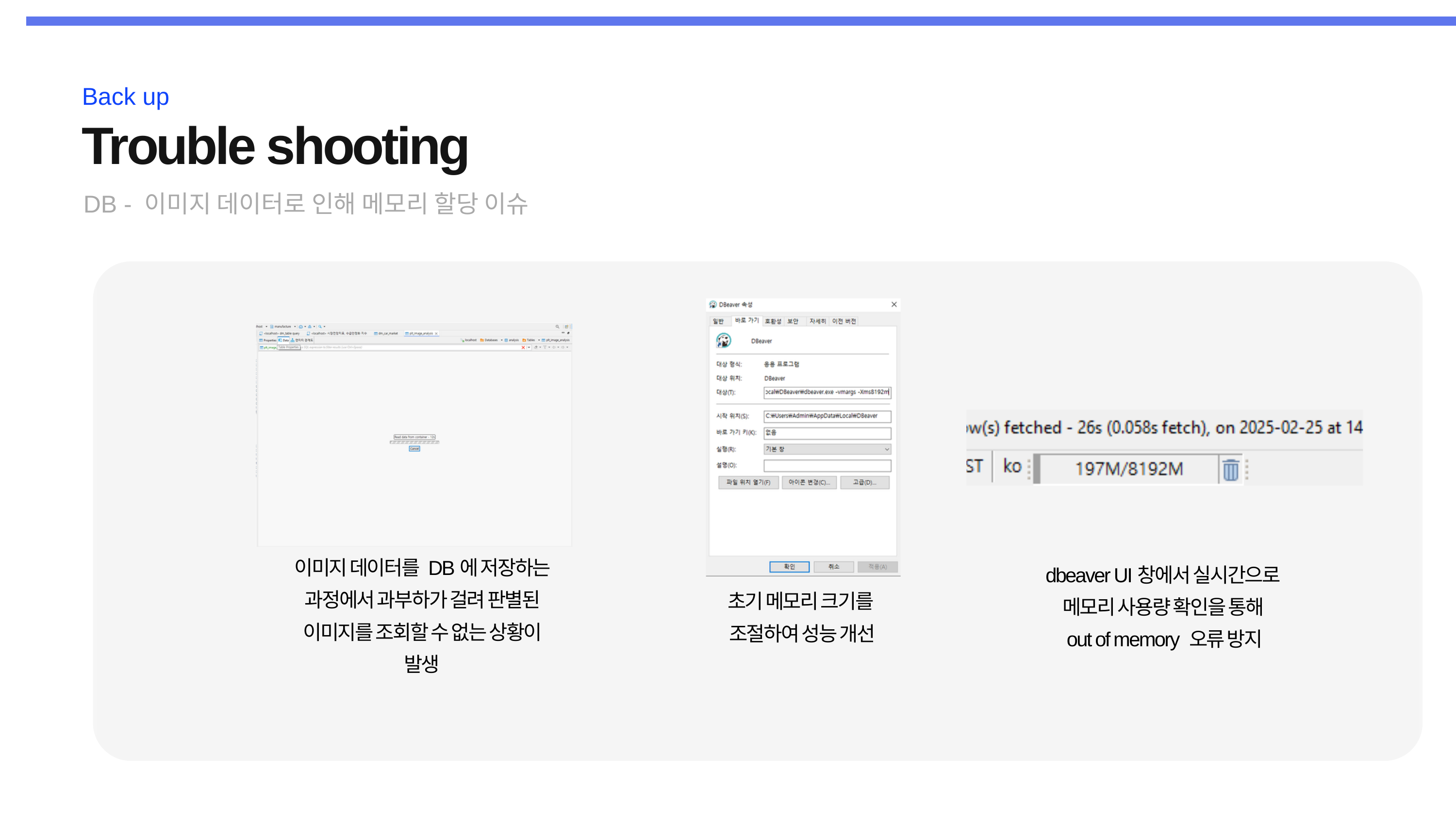

Back up

Trouble shooting

DB - 이미지 데이터로 인해 메모리 할당 이슈

dbeaver UI창에서 실시간으로
메모리 사용량 확인을 통해
out of memory 오류 방지

이미지 데이터를 DB에 저장하는 과정에서 과부하가 걸려 판별된 이미지를 조회할 수 없는 상황이 발생

초기 메모리 크기를
조절하여 성능 개선